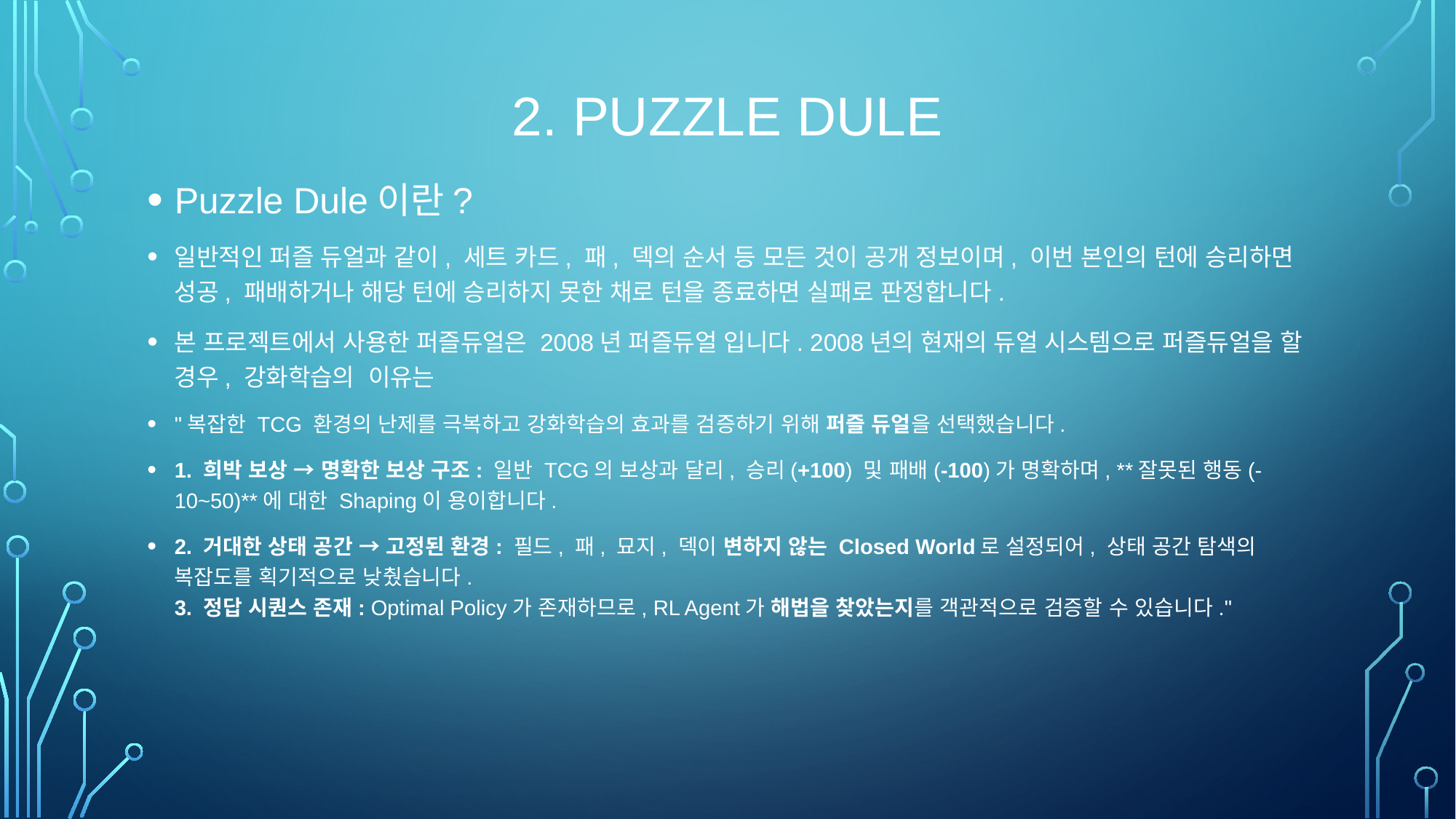

# 2. Puzzle dule
Puzzle Dule이란?
일반적인 퍼즐 듀얼과 같이, 세트 카드, 패, 덱의 순서 등 모든 것이 공개 정보이며, 이번 본인의 턴에 승리하면 성공, 패배하거나 해당 턴에 승리하지 못한 채로 턴을 종료하면 실패로 판정합니다.
본 프로젝트에서 사용한 퍼즐듀얼은 2008년 퍼즐듀얼 입니다. 2008년의 현재의 듀얼 시스템으로 퍼즐듀얼을 할 경우, 강화학습의  이유는
"복잡한 TCG 환경의 난제를 극복하고 강화학습의 효과를 검증하기 위해 퍼즐 듀얼을 선택했습니다.
1. 희박 보상 → 명확한 보상 구조: 일반 TCG의 보상과 달리, 승리(+100) 및 패배(-100)가 명확하며, **잘못된 행동(-10~50)**에 대한 Shaping이 용이합니다.
2. 거대한 상태 공간 → 고정된 환경: 필드, 패, 묘지, 덱이 변하지 않는 Closed World로 설정되어, 상태 공간 탐색의 복잡도를 획기적으로 낮췄습니다.
3. 정답 시퀀스 존재: Optimal Policy가 존재하므로, RL Agent가 해법을 찾았는지를 객관적으로 검증할 수 있습니다."